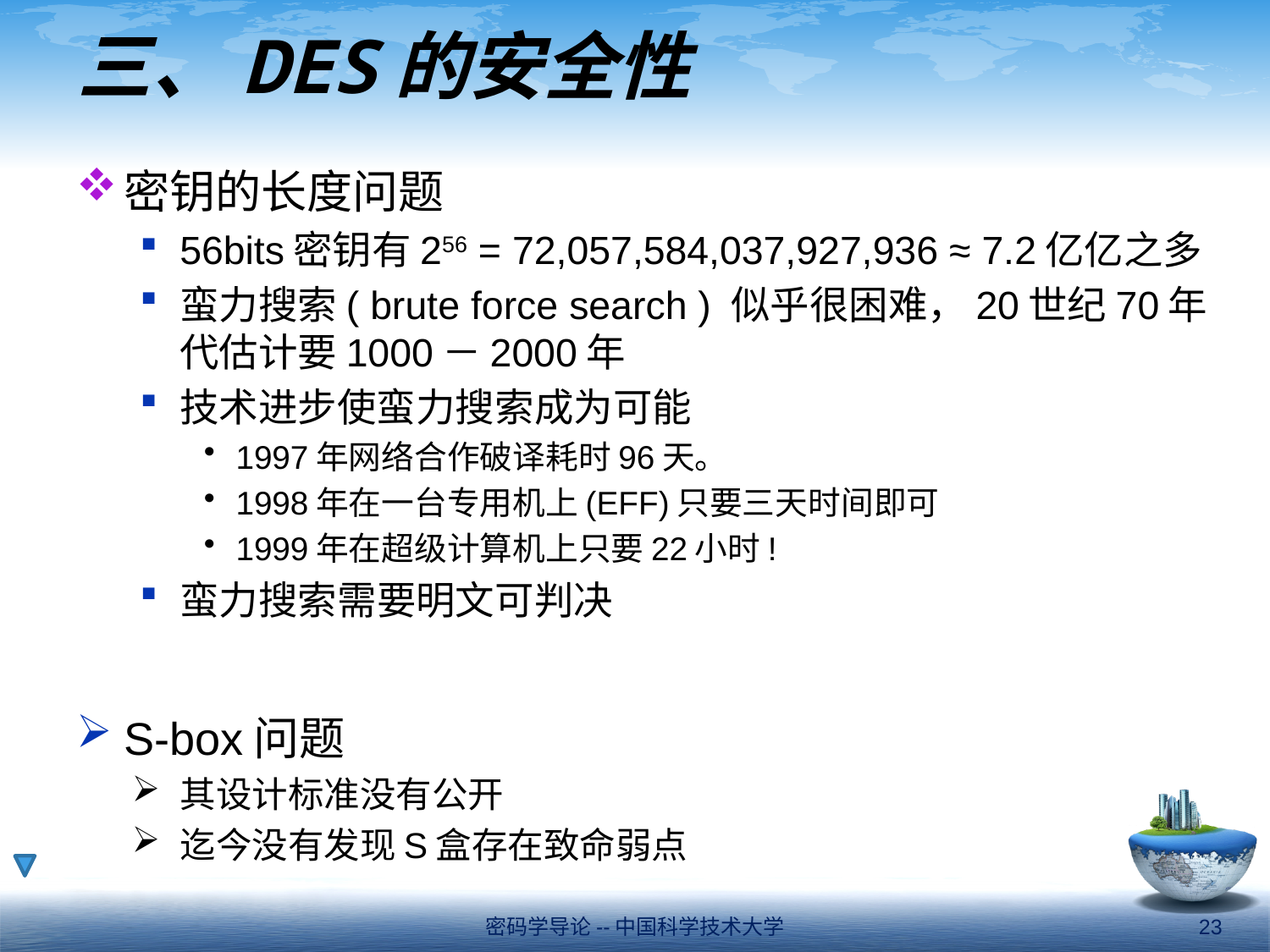

# 三、DES的安全性
密钥的长度问题
56bits密钥有256 = 72,057,584,037,927,936 ≈ 7.2亿亿之多
蛮力搜索( brute force search ) 似乎很困难，20世纪70年代估计要1000－2000年
技术进步使蛮力搜索成为可能
1997年网络合作破译耗时96天。
1998年在一台专用机上(EFF)只要三天时间即可
1999年在超级计算机上只要22小时!
蛮力搜索需要明文可判决

S-box问题
其设计标准没有公开
迄今没有发现S盒存在致命弱点

密码学导论--中国科学技术大学
23